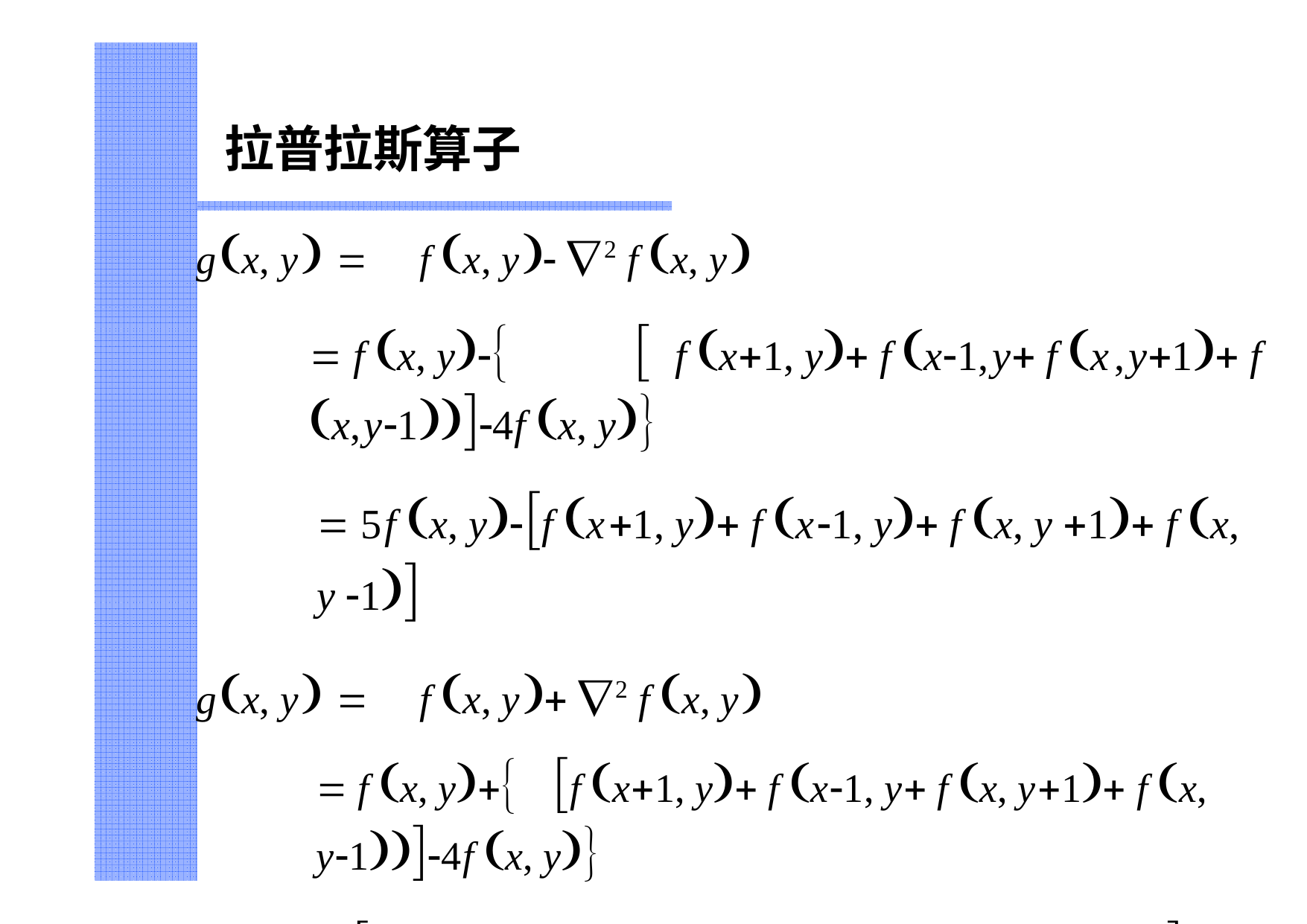

拉普拉斯算子
g(x, y) =	f (x, y)− ∇2 f (x, y)
= f (x, y)−{          [ f (x+1, y)+ f (x−1,y+ f (x ,y+1)+ f (x,y−1))]−4f (x, y)}
= 5f (x, y)−[f (x+1, y)+ f (x−1, y)+ f (x, y +1)+ f (x, y −1)]
g(x, y) =	f (x, y)+ ∇2 f (x, y)
= f (x, y)+{   [f (x+1, y)+ f (x−1, y+ f (x, y+1)+ f (x, y−1))]−4f (x, y)}
=[f (x+1, y)+ f (x−1, y)+ f (x, y +1)+ f (x, y −1)]−3f (x, y)